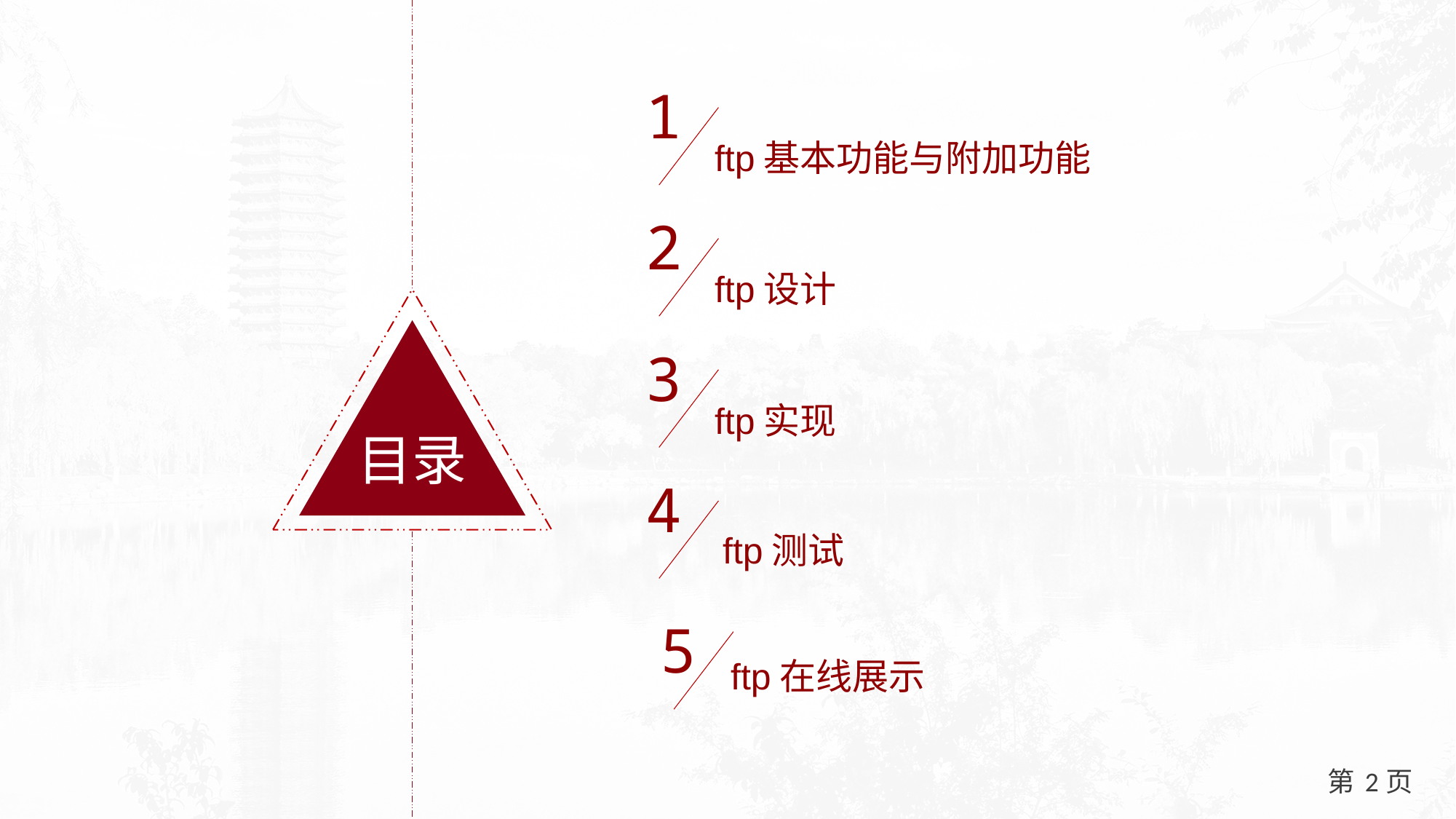

1
ftp基本功能与附加功能
2
ftp设计

目录
3
ftp实现
4
ftp测试
5
ftp在线展示
2